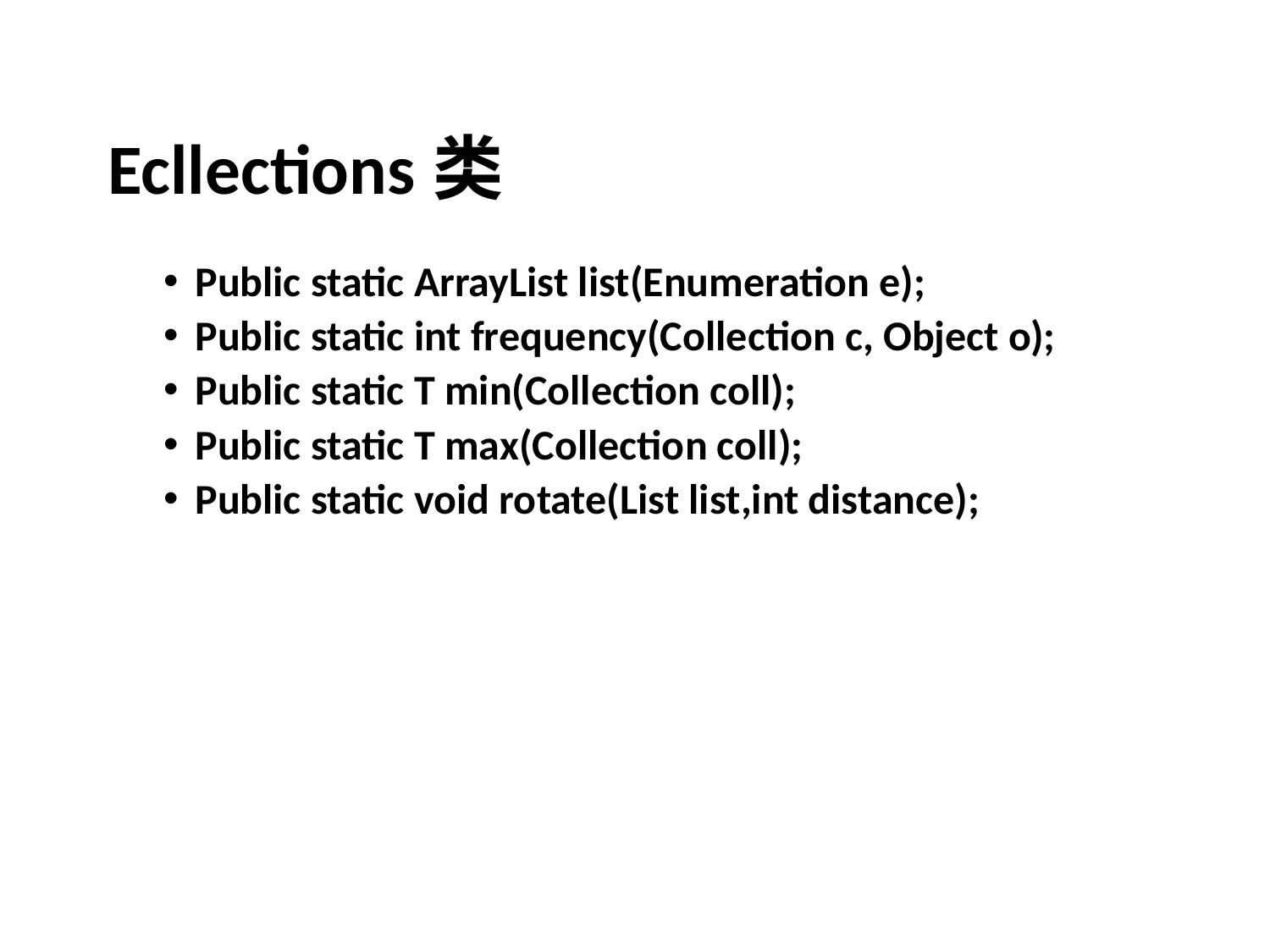

# Ecllections类
Public static ArrayList list(Enumeration e);
Public static int frequency(Collection c, Object o);
Public static T min(Collection coll);
Public static T max(Collection coll);
Public static void rotate(List list,int distance);